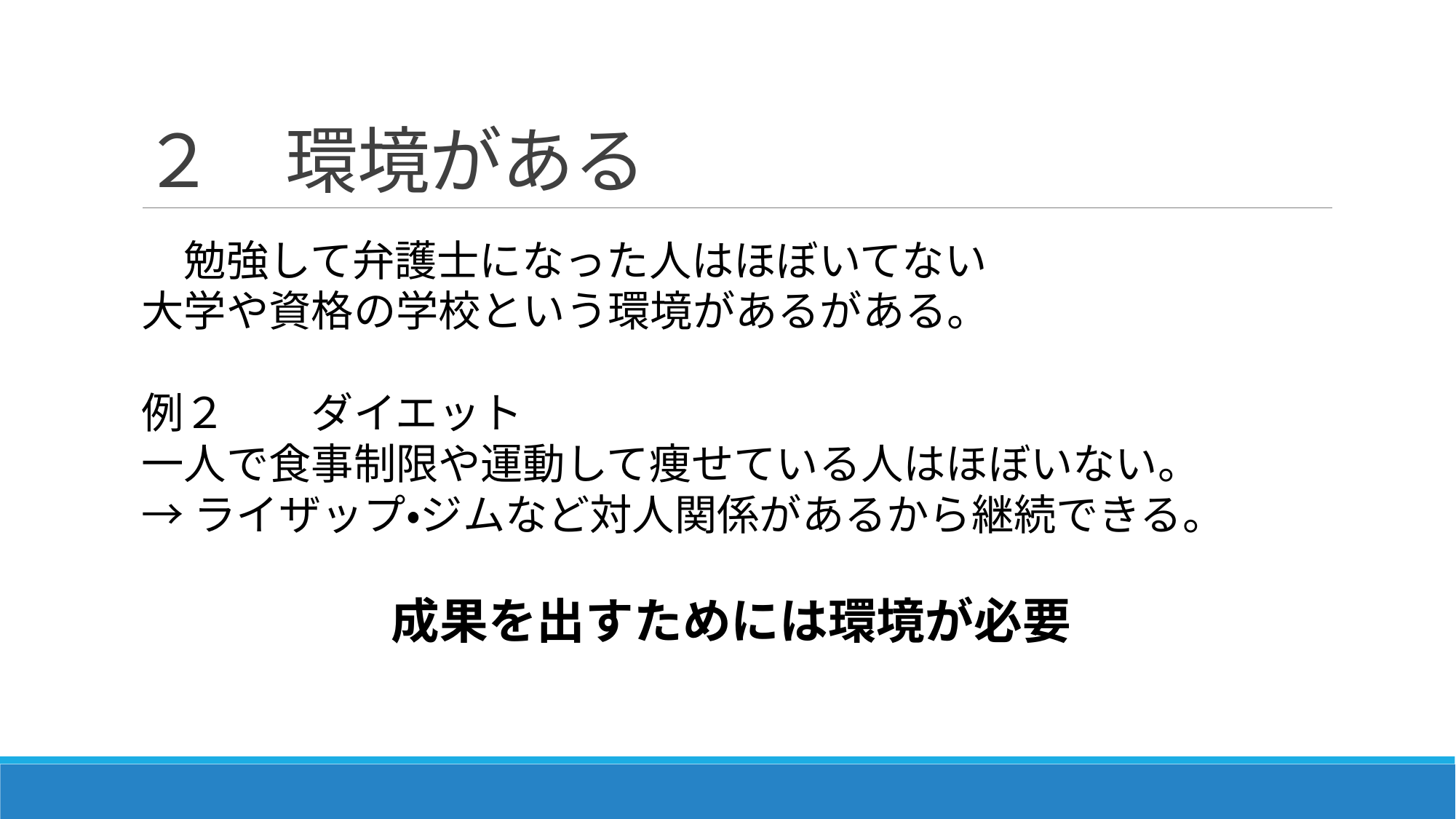

# ２　環境がある
　勉強して弁護士になった人はほぼいてない
大学や資格の学校という環境があるがある。

例２　　ダイエット
一人で食事制限や運動して痩せている人はほぼいない。
→ライザップ・ジムなど対人関係があるから継続できる。

成果を出すためには環境が必要